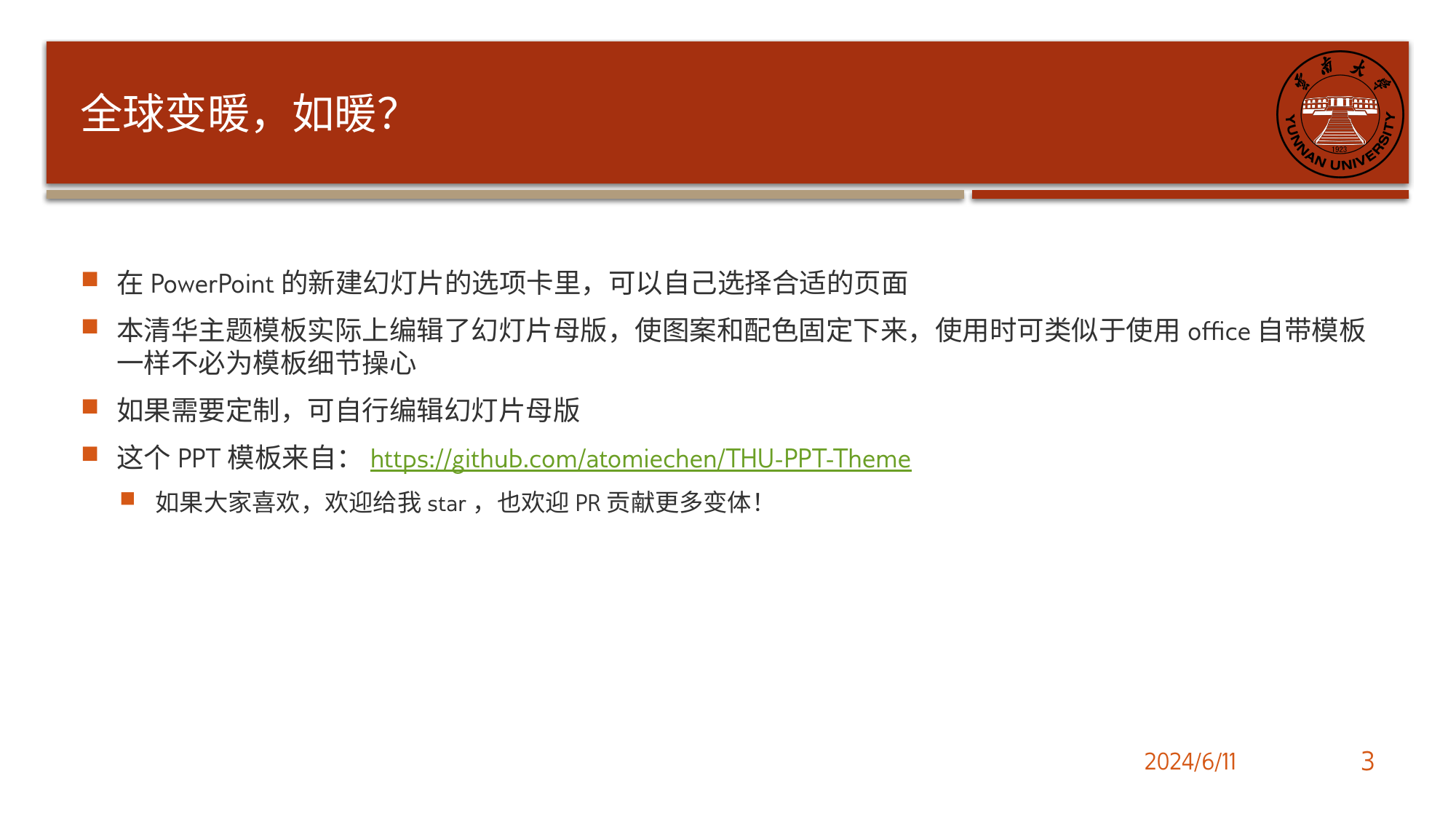

# 全球变暖，如暖？
在PowerPoint的新建幻灯片的选项卡里，可以自己选择合适的页面
本清华主题模板实际上编辑了幻灯片母版，使图案和配色固定下来，使用时可类似于使用office自带模板一样不必为模板细节操心
如果需要定制，可自行编辑幻灯片母版
这个PPT模板来自：https://github.com/atomiechen/THU-PPT-Theme
如果大家喜欢，欢迎给我star，也欢迎PR贡献更多变体！

2024/6/11
3